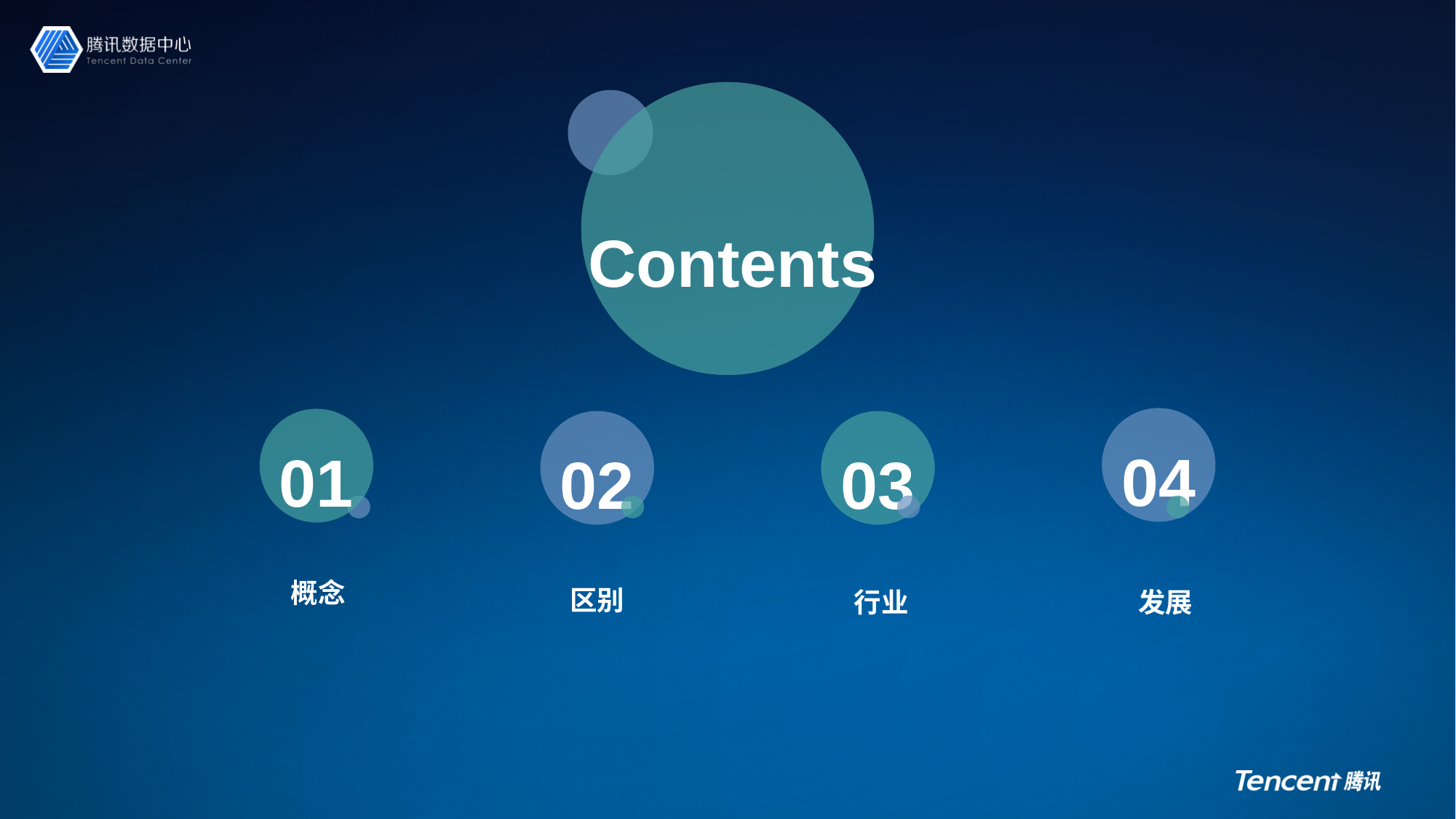

Contents
04

发展
01

概念
02

区别
03

行业